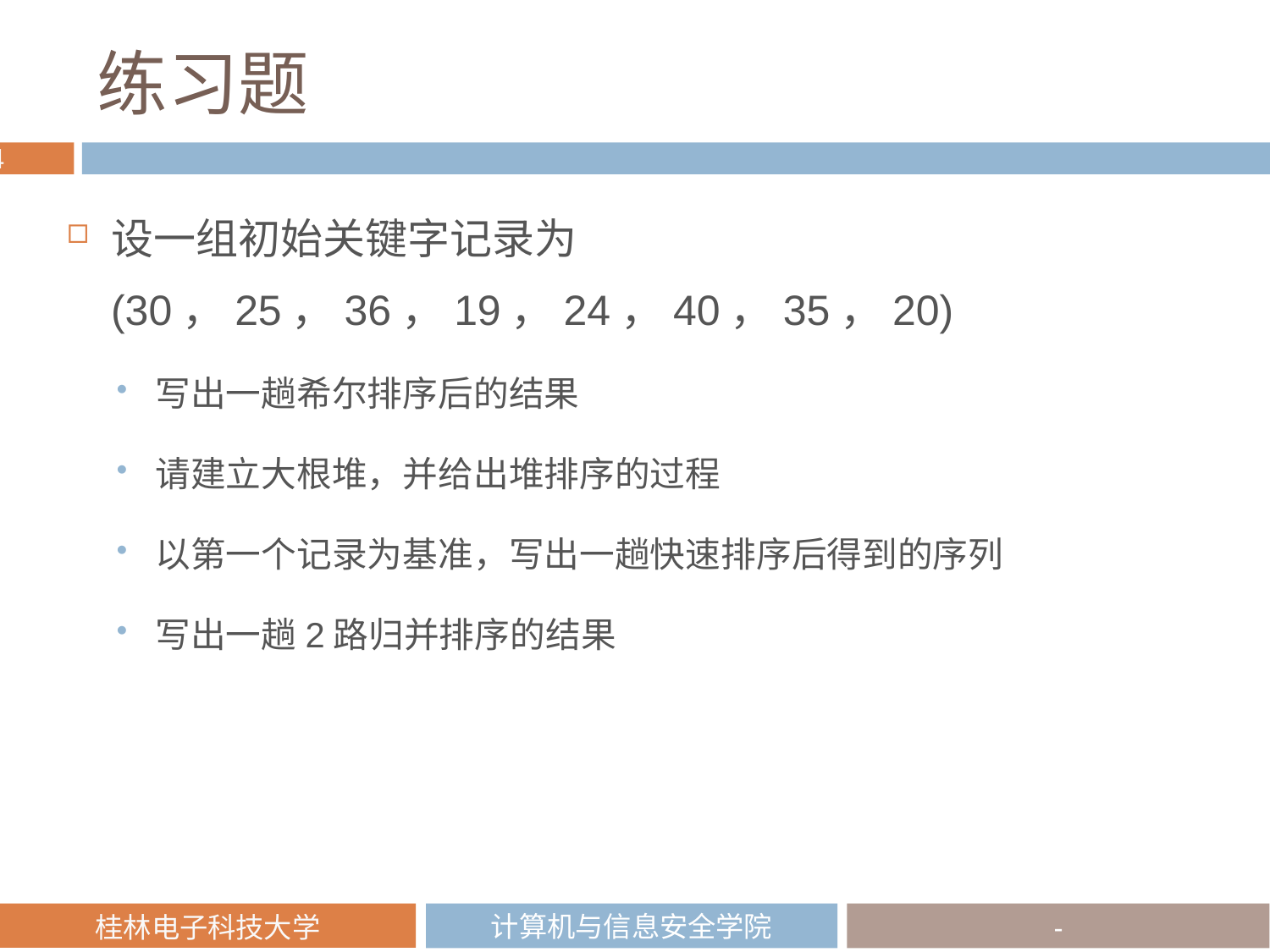

# 练习题
设一组初始关键字记录为(30，25，36，19，24，40，35，20)
写出一趟希尔排序后的结果
请建立大根堆，并给出堆排序的过程
以第一个记录为基准，写出一趟快速排序后得到的序列
写出一趟2路归并排序的结果